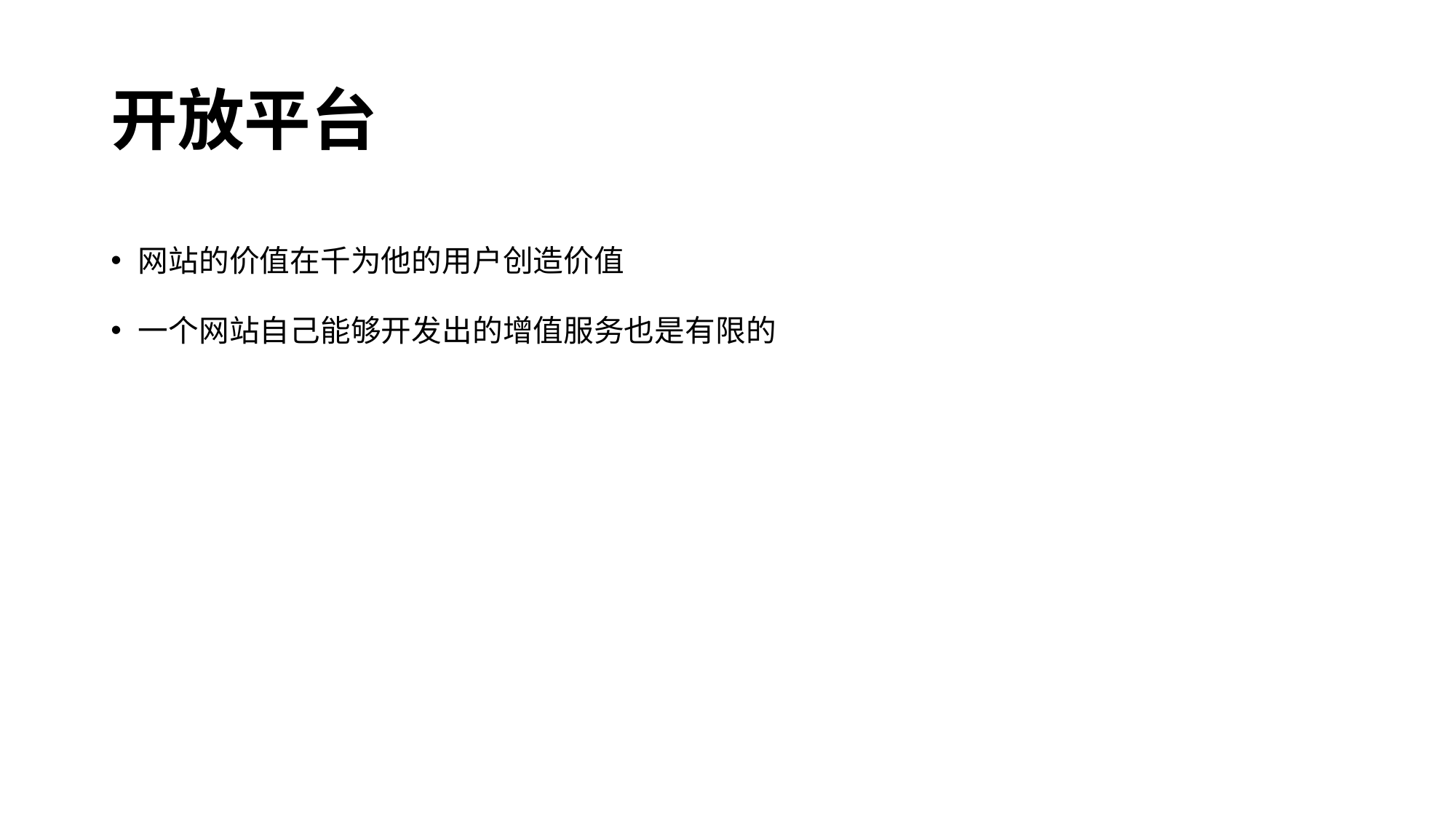

# 开放平台
网站的价值在千为他的用户创造价值
一个网站自己能够开发出的增值服务也是有限的